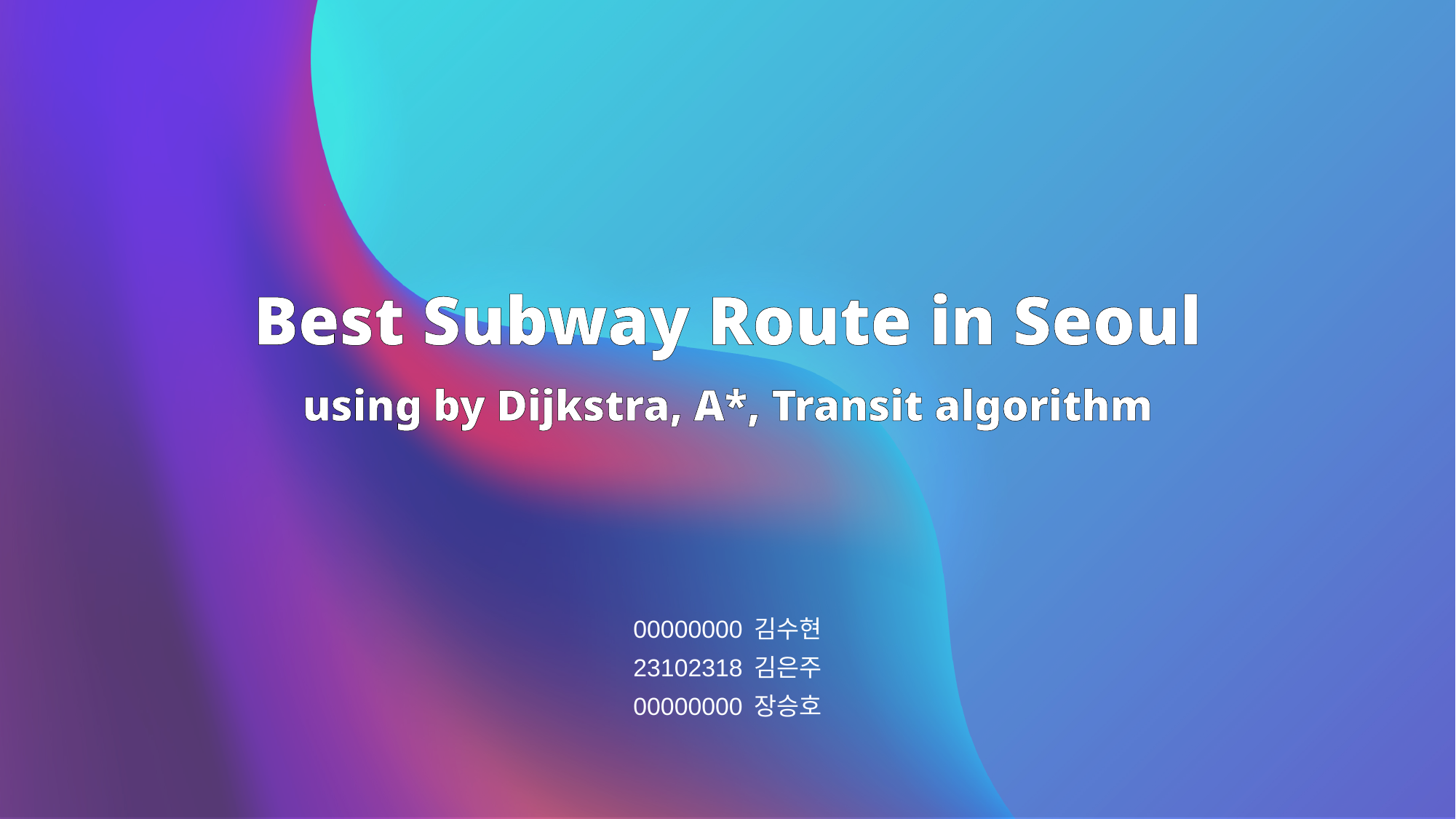

Best Subway Route in Seoul
using by Dijkstra, A*, Transit algorithm

00000000 김수현
23102318 김은주
00000000 장승호